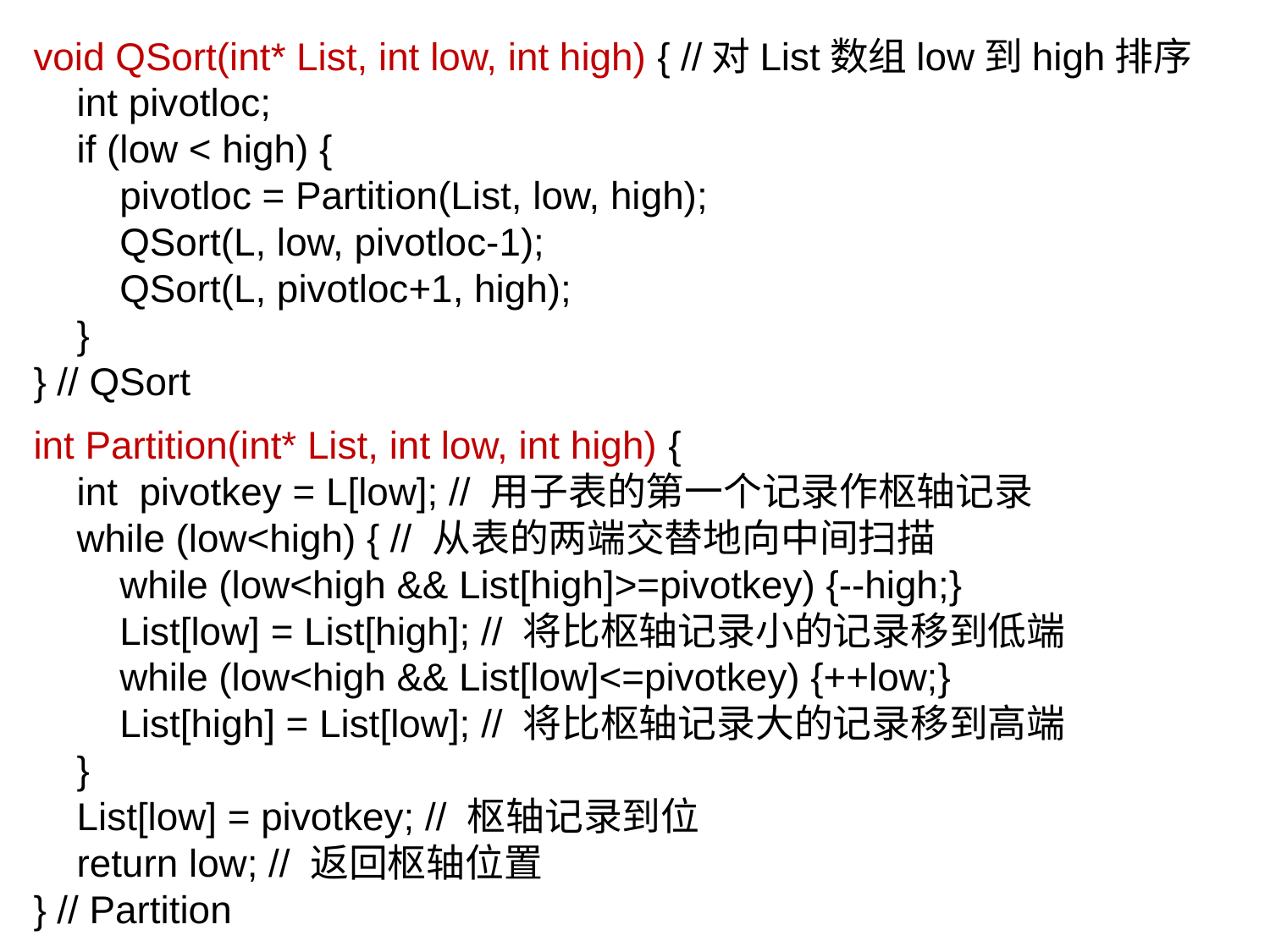

void QSort(int* List, int low, int high) { //对List数组low到high排序
    int pivotloc;
    if (low < high) {
        pivotloc = Partition(List, low, high);
        QSort(L, low, pivotloc-1);
        QSort(L, pivotloc+1, high);
    }
} // QSort
int Partition(int* List, int low, int high) {
    int  pivotkey = L[low]; // 用子表的第一个记录作枢轴记录
    while (low<high) { // 从表的两端交替地向中间扫描
        while (low<high && List[high]>=pivotkey) {--high;}
        List[low] = List[high]; // 将比枢轴记录小的记录移到低端
        while (low<high && List[low]<=pivotkey) {++low;}
        List[high] = List[low]; // 将比枢轴记录大的记录移到高端
    }
    List[low] = pivotkey; // 枢轴记录到位
    return low; // 返回枢轴位置
} // Partition